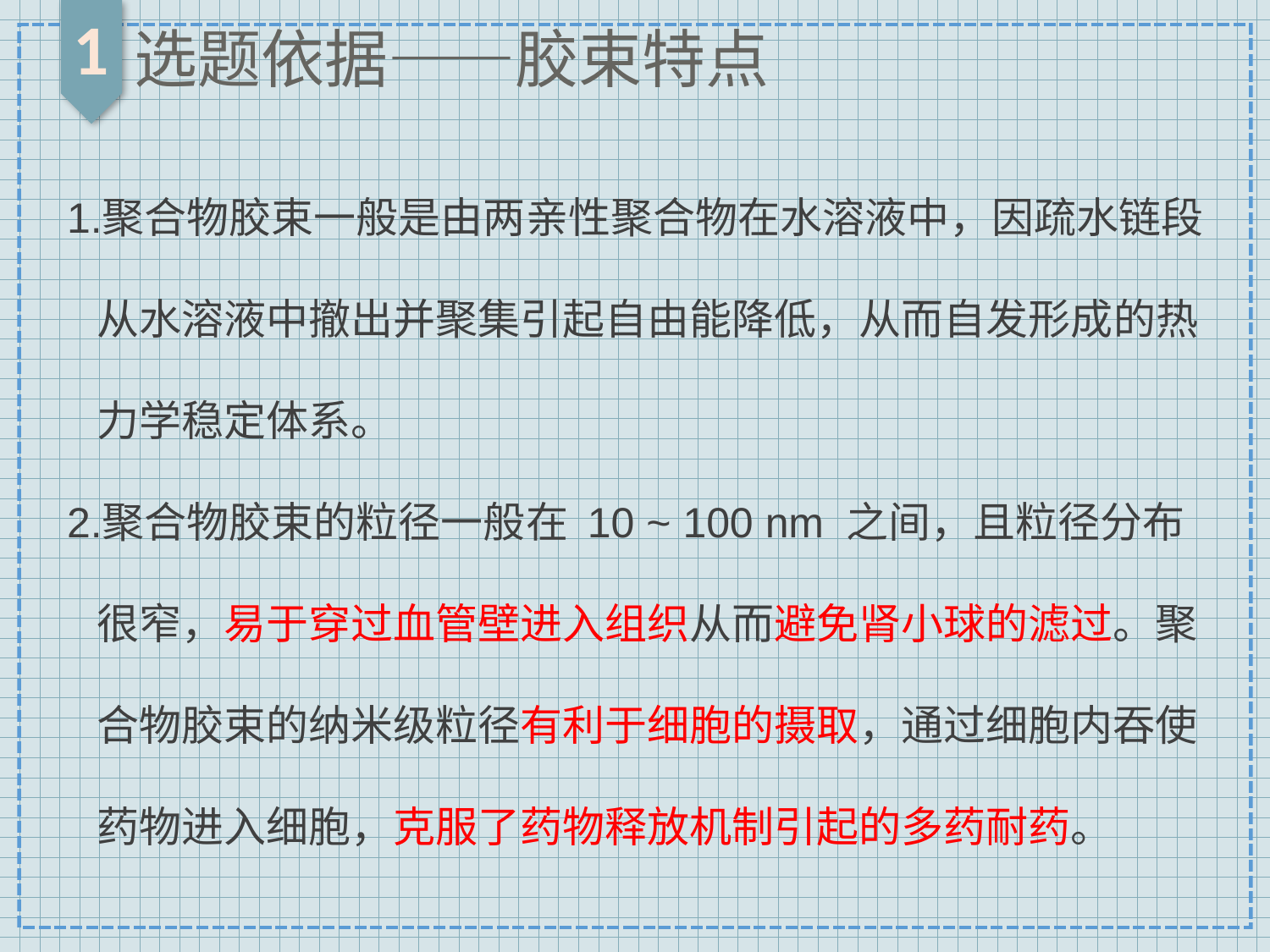

1
选题依据——胶束特点
聚合物胶束一般是由两亲性聚合物在水溶液中，因疏水链段从水溶液中撤出并聚集引起自由能降低，从而自发形成的热力学稳定体系。
聚合物胶束的粒径一般在 10 ~ 100 nm 之间，且粒径分布很窄，易于穿过血管壁进入组织从而避免肾小球的滤过。聚合物胶束的纳米级粒径有利于细胞的摄取，通过细胞内吞使药物进入细胞，克服了药物释放机制引起的多药耐药。